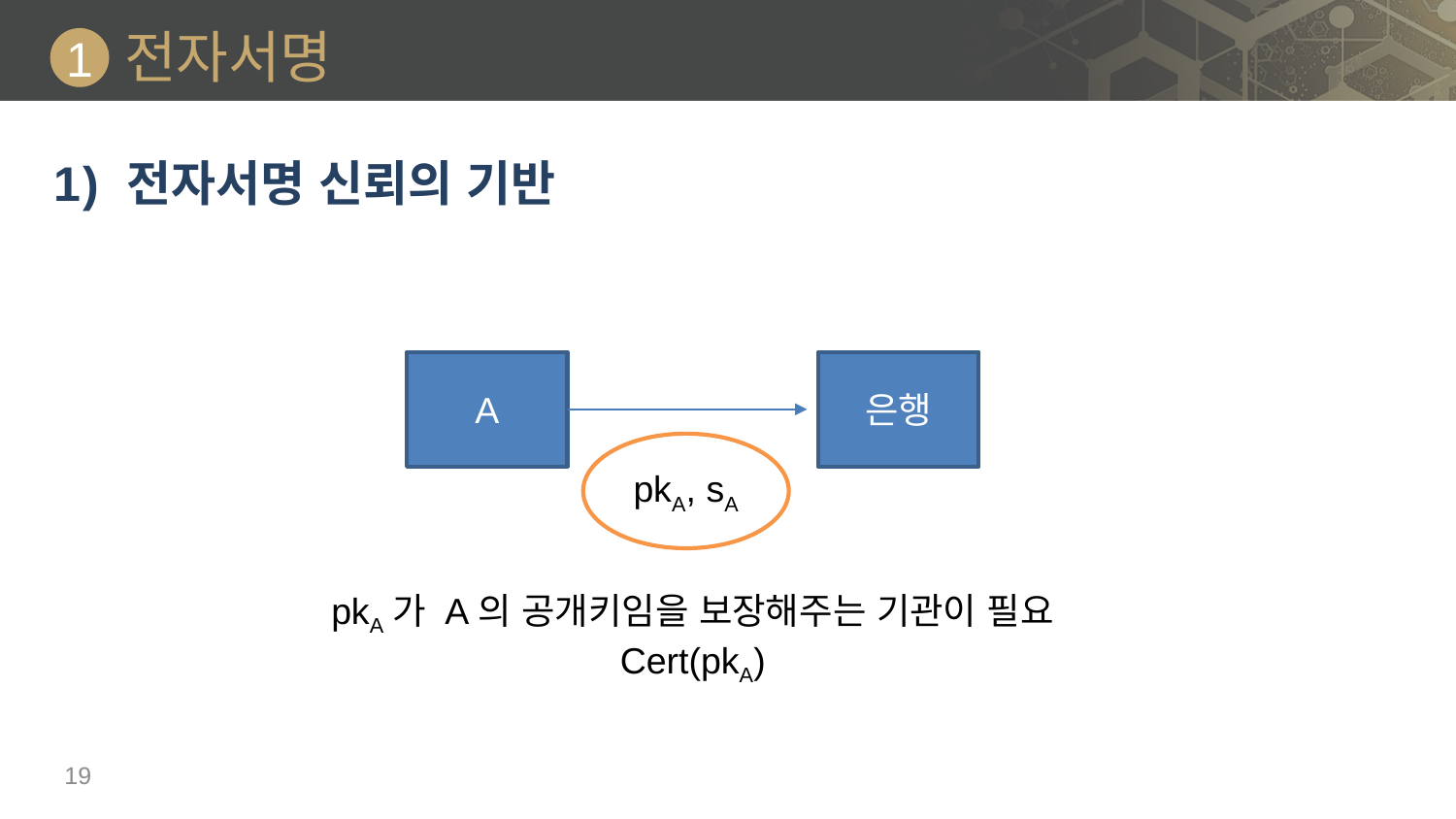

# 전자서명
1
전자서명 신뢰의 기반

A
은행
pkA, sA
pkA가 A의 공개키임을 보장해주는 기관이 필요
Cert(pkA)
19